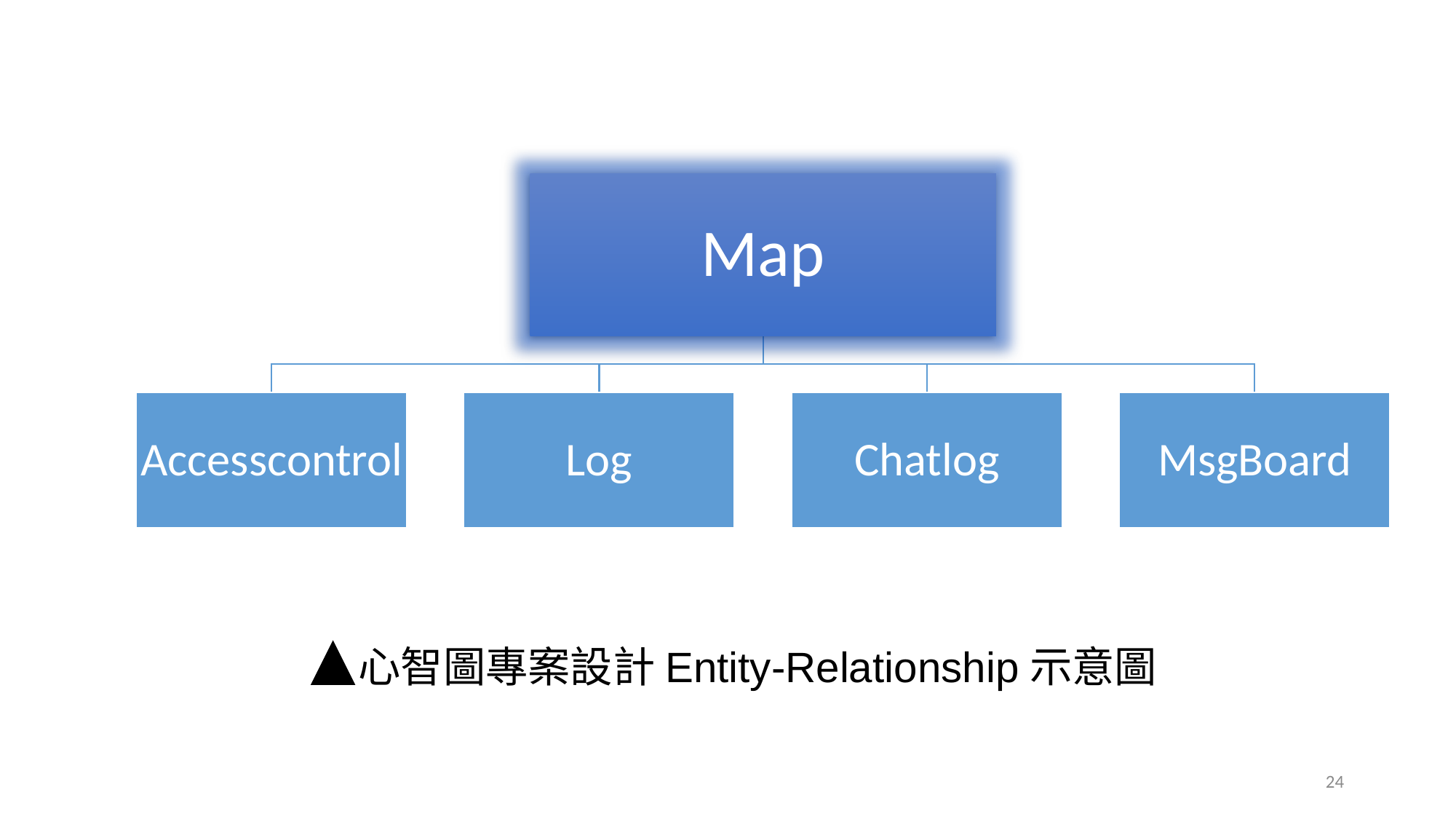

Map
Accesscontrol
Log
Chatlog
MsgBoard
# 心智圖專案設計Entity-Relationship示意圖

24